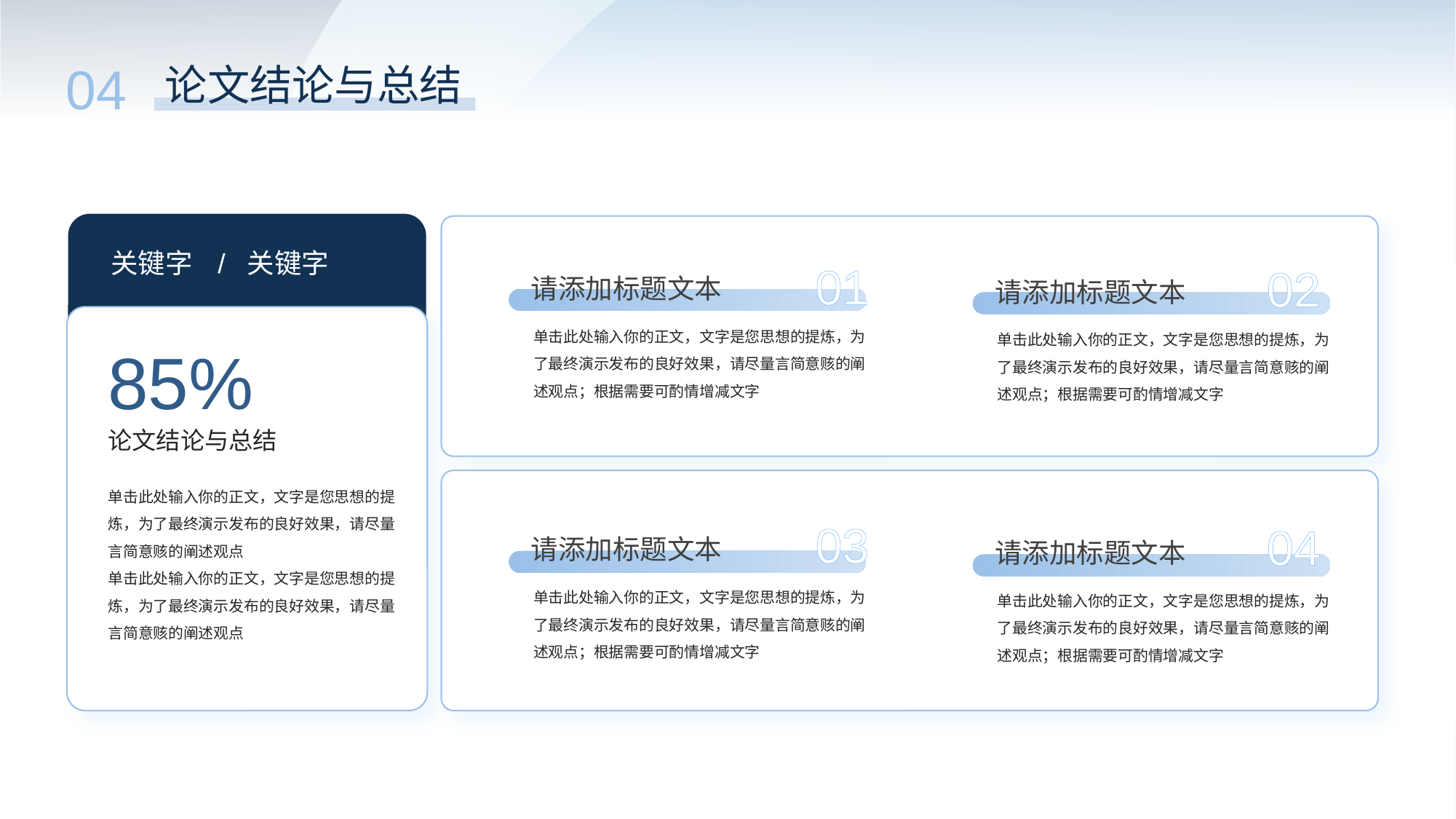

04
论文结论与总结

关键字   /  关键字
01
02
请添加标题文本
请添加标题文本

单击此处输入你的正文，文字是您思想的提炼，为了最终演示发布的良好效果，请尽量言简意赅的阐述观点；根据需要可酌情增减文字
单击此处输入你的正文，文字是您思想的提炼，为了最终演示发布的良好效果，请尽量言简意赅的阐述观点；根据需要可酌情增减文字
85%
论文结论与总结

单击此处输入你的正文，文字是您思想的提炼，为了最终演示发布的良好效果，请尽量言简意赅的阐述观点
单击此处输入你的正文，文字是您思想的提炼，为了最终演示发布的良好效果，请尽量言简意赅的阐述观点
03
04
请添加标题文本
请添加标题文本
单击此处输入你的正文，文字是您思想的提炼，为了最终演示发布的良好效果，请尽量言简意赅的阐述观点；根据需要可酌情增减文字
单击此处输入你的正文，文字是您思想的提炼，为了最终演示发布的良好效果，请尽量言简意赅的阐述观点；根据需要可酌情增减文字